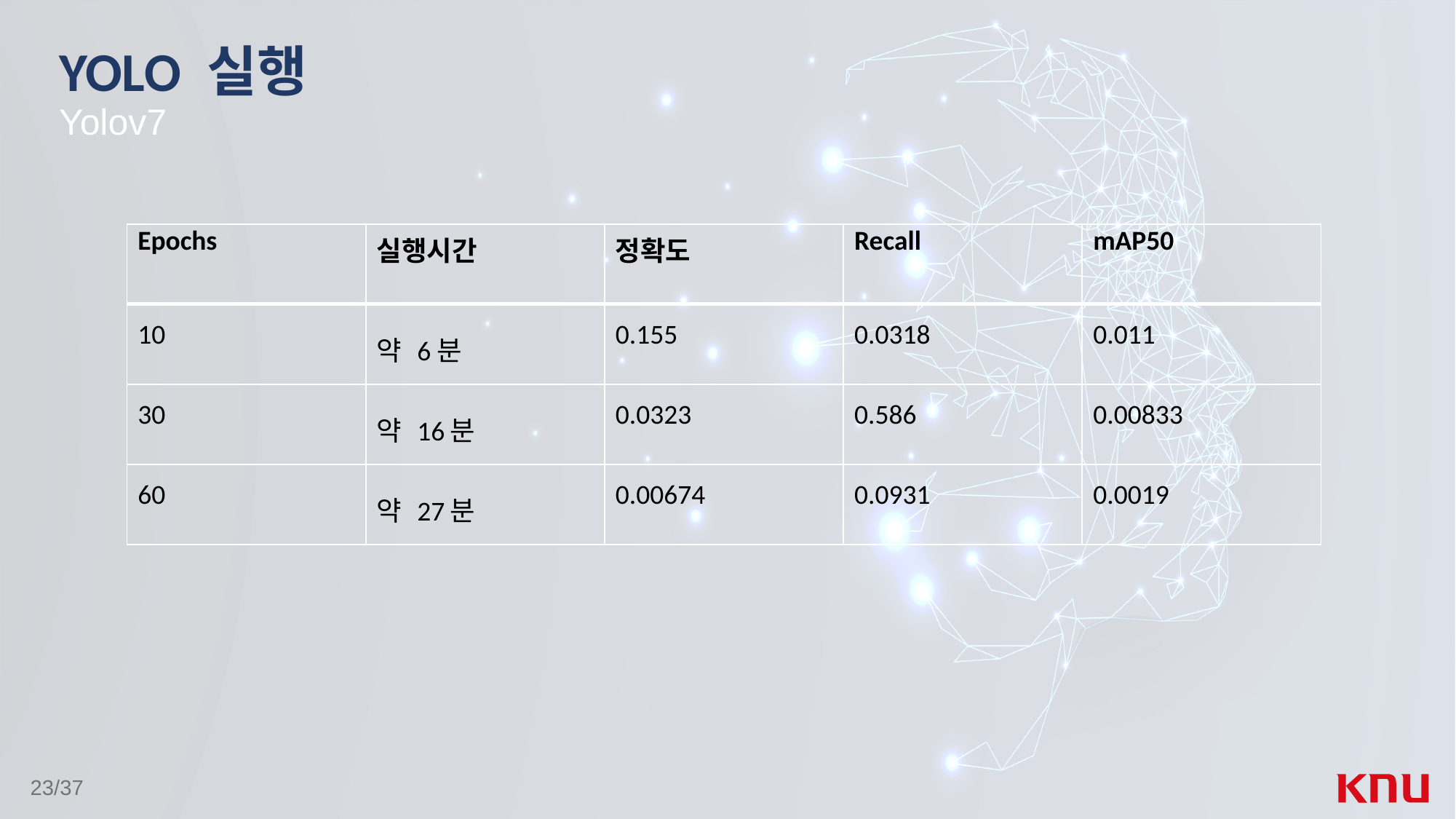

# YOLO 실행
Yolov7

| Epochs | 실행시간 | 정확도 | Recall | mAP50 |
| --- | --- | --- | --- | --- |
| 10 | 약 6분 | 0.155 | 0.0318 | 0.011 |
| 30 | 약 16분 | 0.0323 | 0.586 | 0.00833 |
| 60 | 약 27분 | 0.00674 | 0.0931 | 0.0019 |